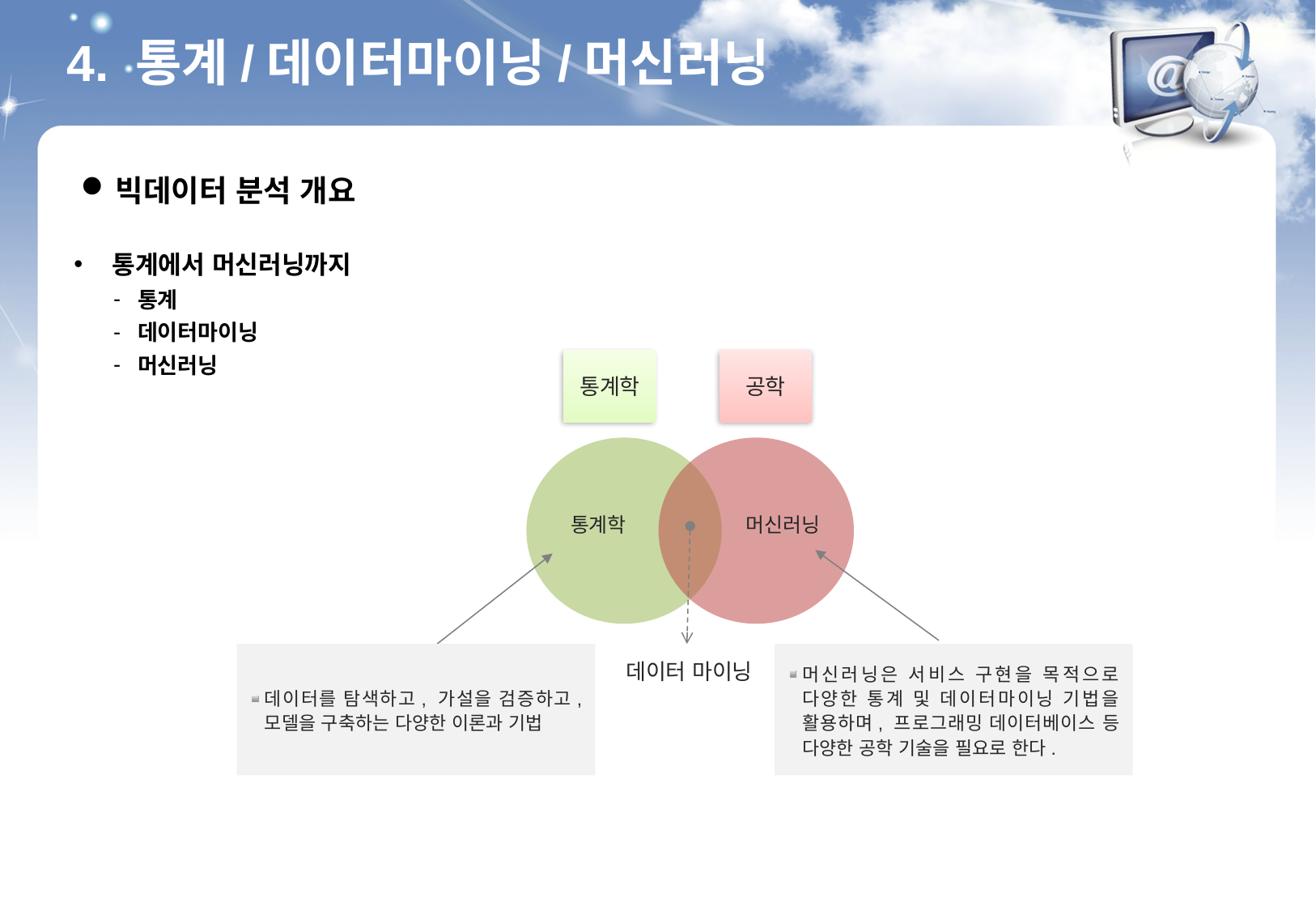

4. 통계/데이터마이닝/머신러닝
빅데이터 분석 개요
통계에서 머신러닝까지
통계
데이터마이닝
머신러닝

통계학
공학

통계학
머신러닝
데이터 마이닝
데이터를 탐색하고, 가설을 검증하고, 모델을 구축하는 다양한 이론과 기법
머신러닝은 서비스 구현을 목적으로 다양한 통계 및 데이터마이닝 기법을 활용하며, 프로그래밍 데이터베이스 등 다양한 공학 기술을 필요로 한다.